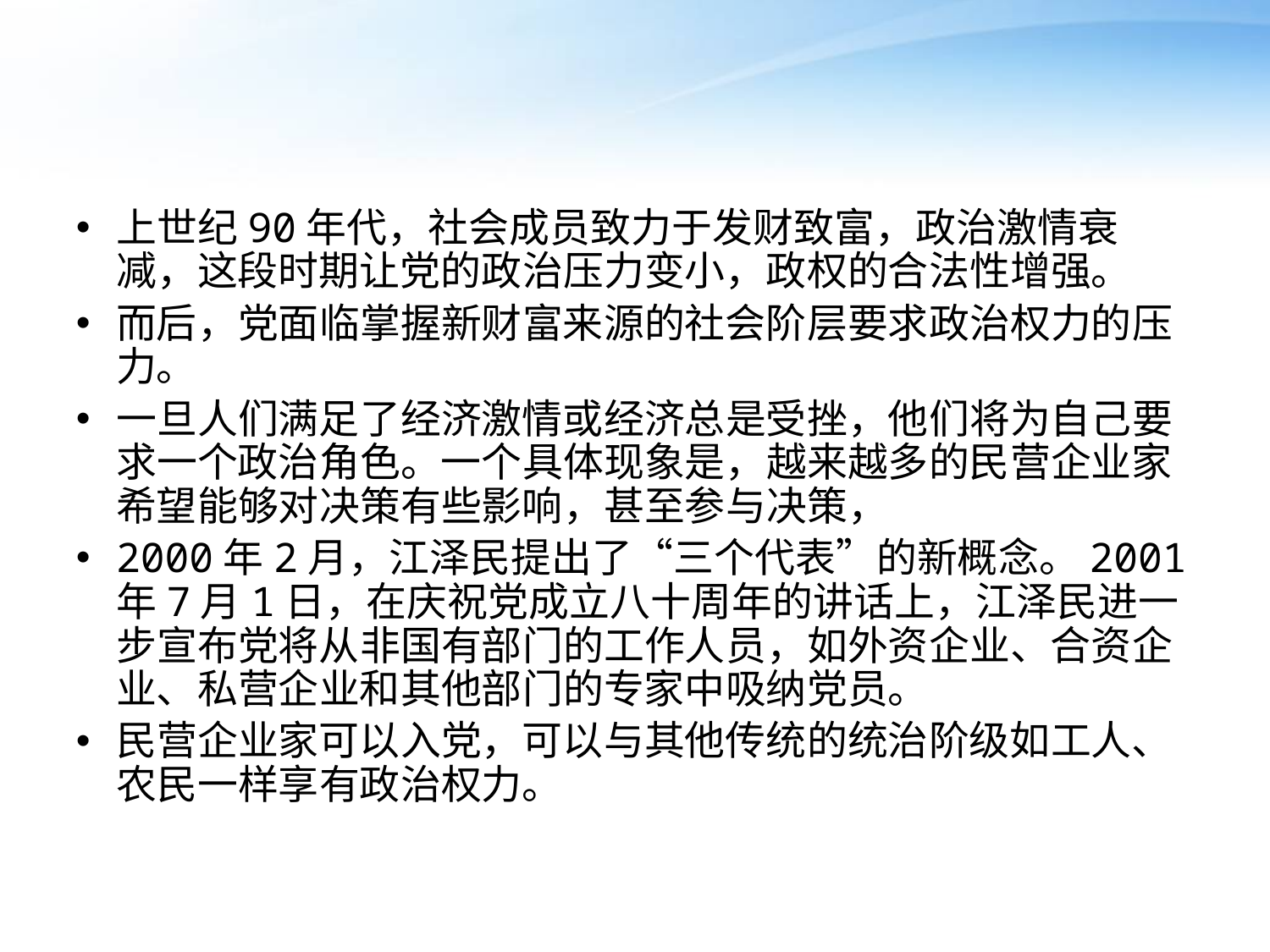

#
上世纪90年代，社会成员致力于发财致富，政治激情衰减，这段时期让党的政治压力变小，政权的合法性增强。
而后，党面临掌握新财富来源的社会阶层要求政治权力的压力。
一旦人们满足了经济激情或经济总是受挫，他们将为自己要求一个政治角色。一个具体现象是，越来越多的民营企业家希望能够对决策有些影响，甚至参与决策，
2000年2月，江泽民提出了“三个代表”的新概念。2001年7月1日，在庆祝党成立八十周年的讲话上，江泽民进一步宣布党将从非国有部门的工作人员，如外资企业、合资企业、私营企业和其他部门的专家中吸纳党员。
民营企业家可以入党，可以与其他传统的统治阶级如工人、农民一样享有政治权力。